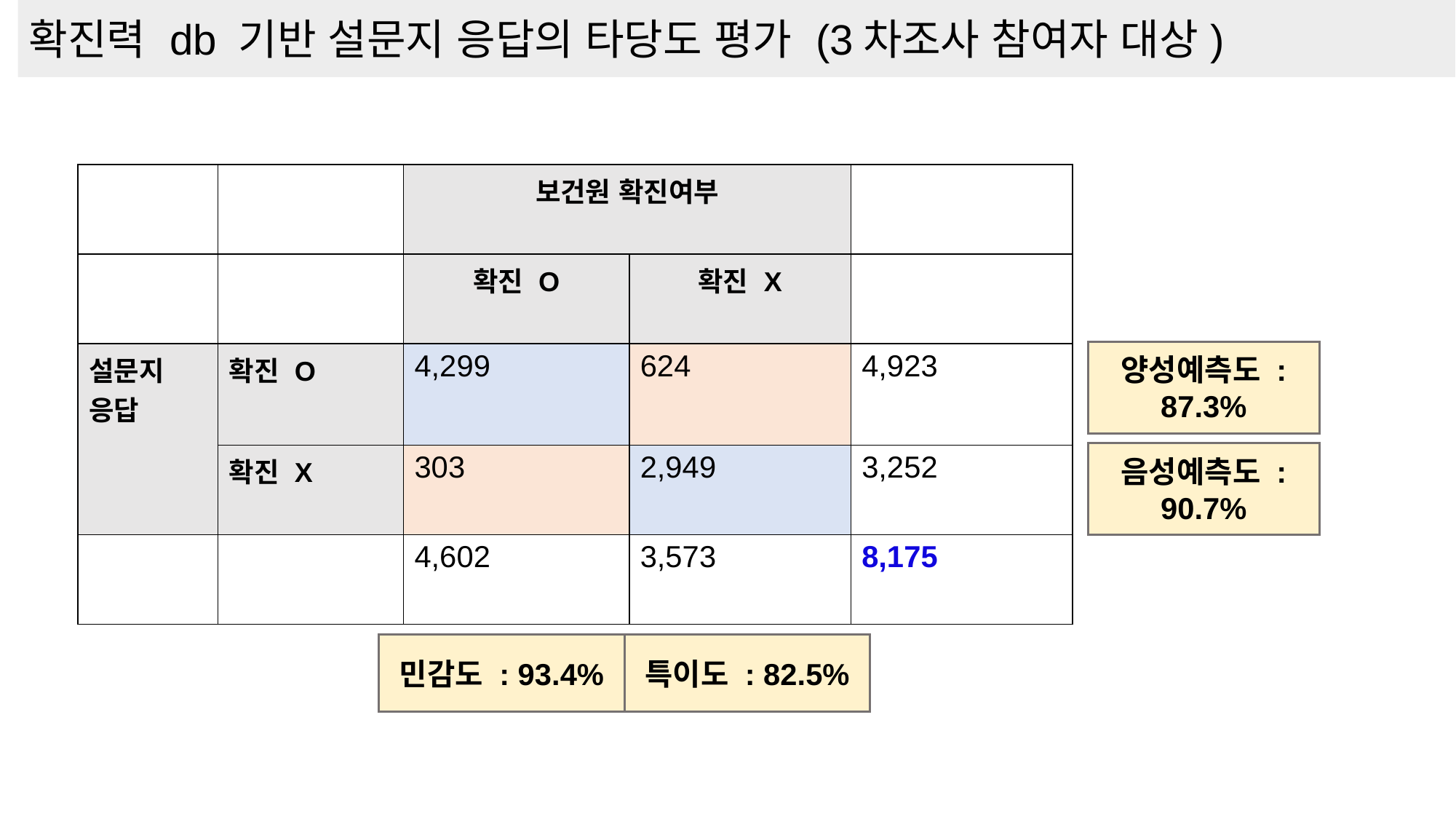

확진력 db 기반 설문지 응답의 타당도 평가 (3차조사 참여자 대상)
|  |  | 보건원 확진여부 |  |  |
| --- | --- | --- | --- | --- |
|  |  | 확진 O | 확진 X |  |
| 설문지 응답 | 확진 O | 4,299 | 624 | 4,923 |
|  | 확진 X | 303 | 2,949 | 3,252 |
|  |  | 4,602 | 3,573 | 8,175 |
양성예측도 : 87.3%
음성예측도 : 90.7%
특이도 : 82.5%
민감도 : 93.4%